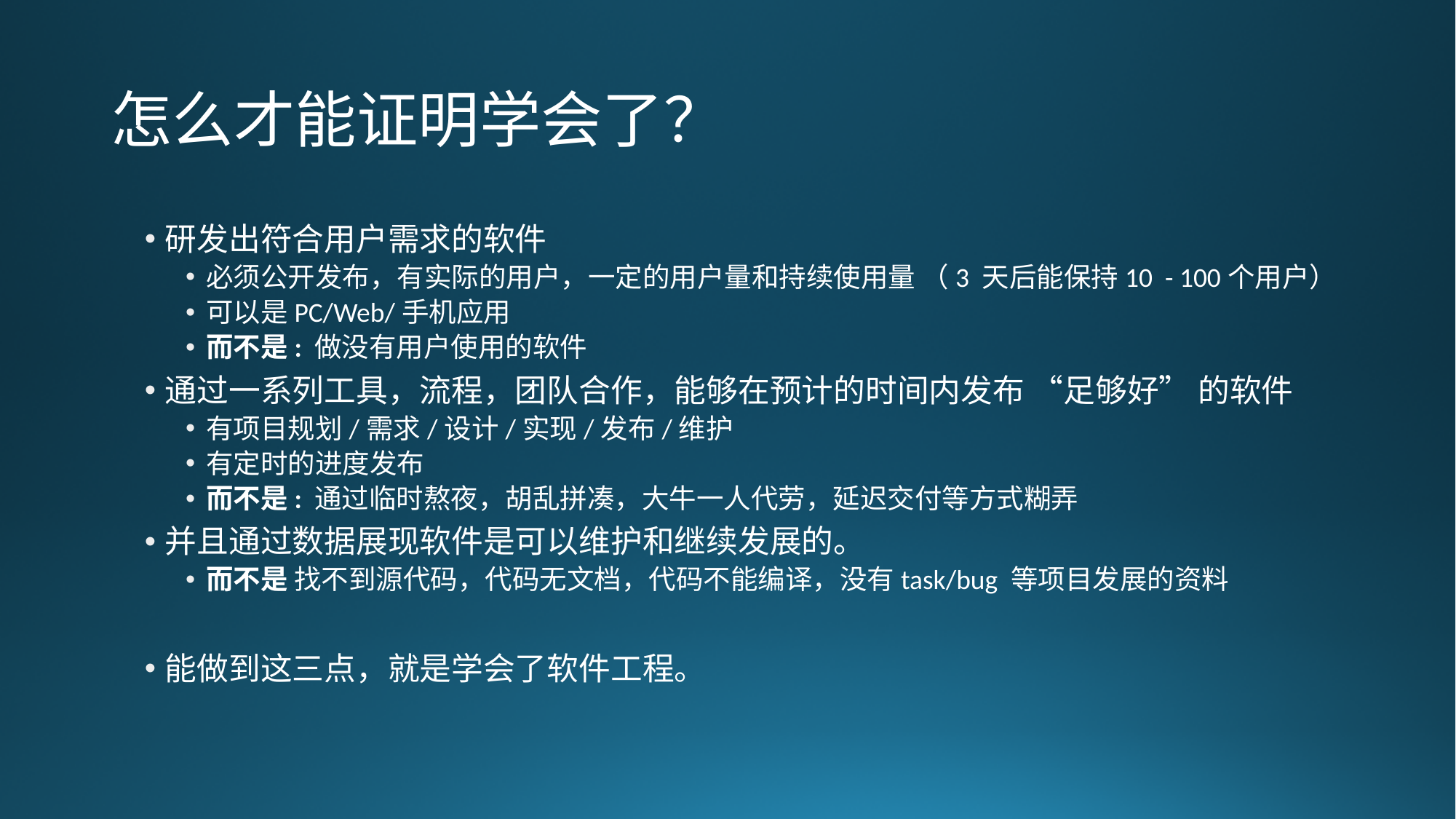

# 怎么才能证明学会了？
研发出符合用户需求的软件
必须公开发布，有实际的用户，一定的用户量和持续使用量 （3 天后能保持10  - 100个用户）
可以是PC/Web/手机应用
而不是: 做没有用户使用的软件
通过一系列工具，流程，团队合作，能够在预计的时间内发布 “足够好” 的软件
有项目规划/需求/设计/实现/发布/维护
有定时的进度发布
而不是: 通过临时熬夜，胡乱拼凑，大牛一人代劳，延迟交付等方式糊弄
并且通过数据展现软件是可以维护和继续发展的。
而不是 找不到源代码，代码无文档，代码不能编译，没有task/bug 等项目发展的资料

能做到这三点，就是学会了软件工程。